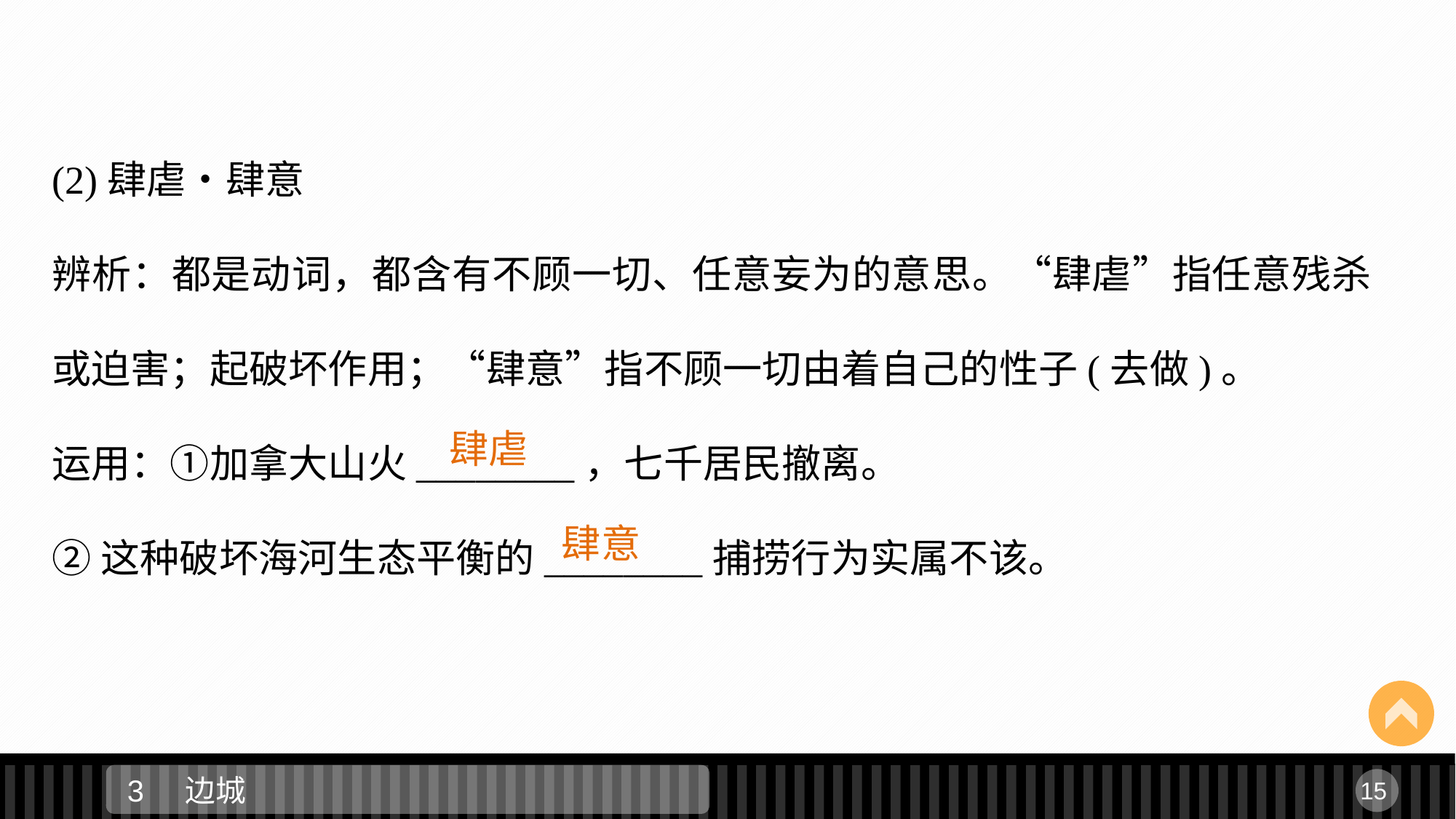

(2)肆虐•肆意
辨析：都是动词，都含有不顾一切、任意妄为的意思。“肆虐”指任意残杀或迫害；起破坏作用；“肆意”指不顾一切由着自己的性子(去做)。
运用：①加拿大山火________，七千居民撤离。
②这种破坏海河生态平衡的________捕捞行为实属不该。
肆虐
肆意